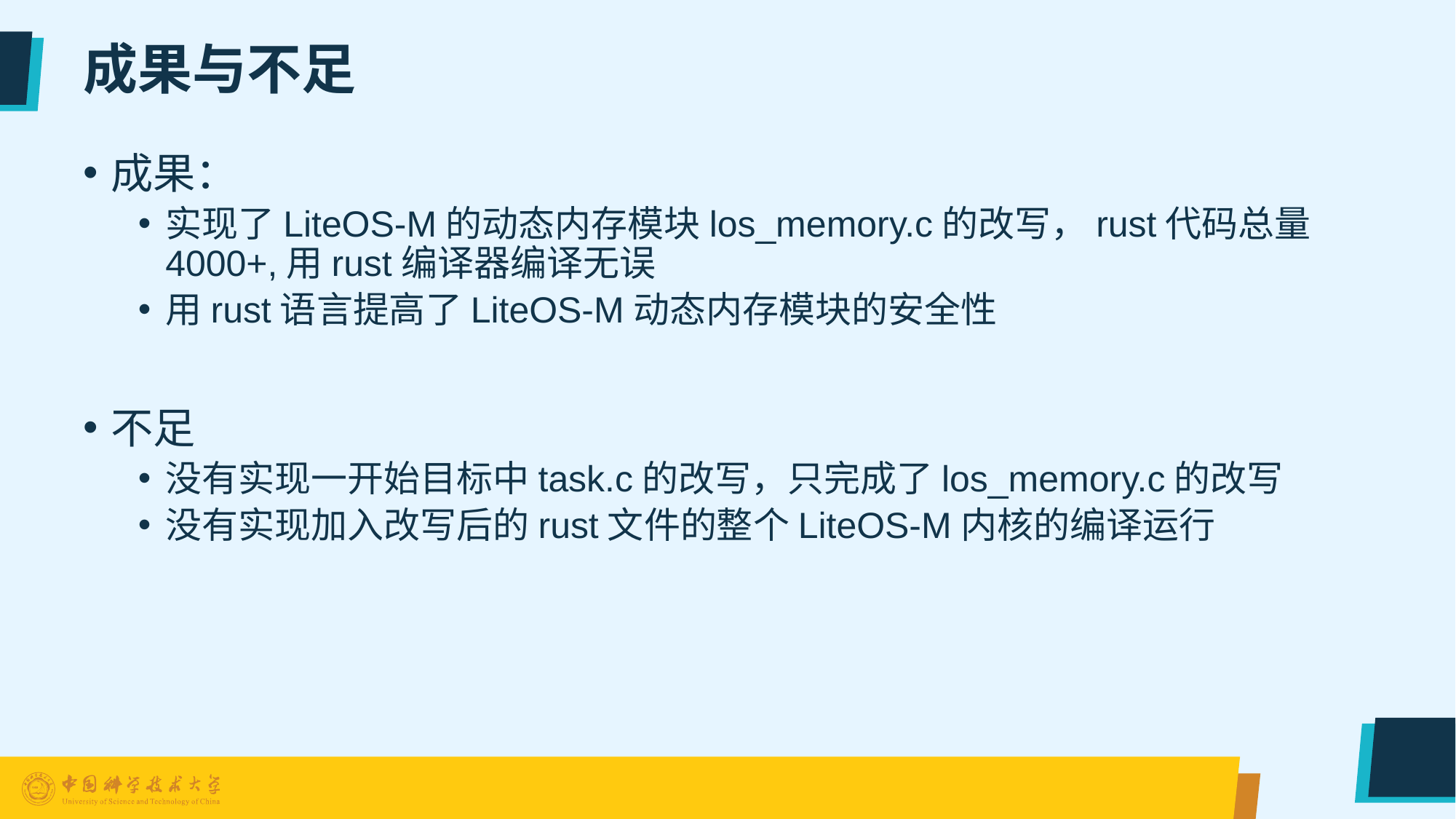

# 成果与不足
成果：
实现了LiteOS-M的动态内存模块los_memory.c的改写，rust代码总量4000+,用rust编译器编译无误
用rust语言提高了LiteOS-M动态内存模块的安全性

不足
没有实现一开始目标中task.c的改写，只完成了los_memory.c的改写
没有实现加入改写后的rust文件的整个LiteOS-M内核的编译运行

31